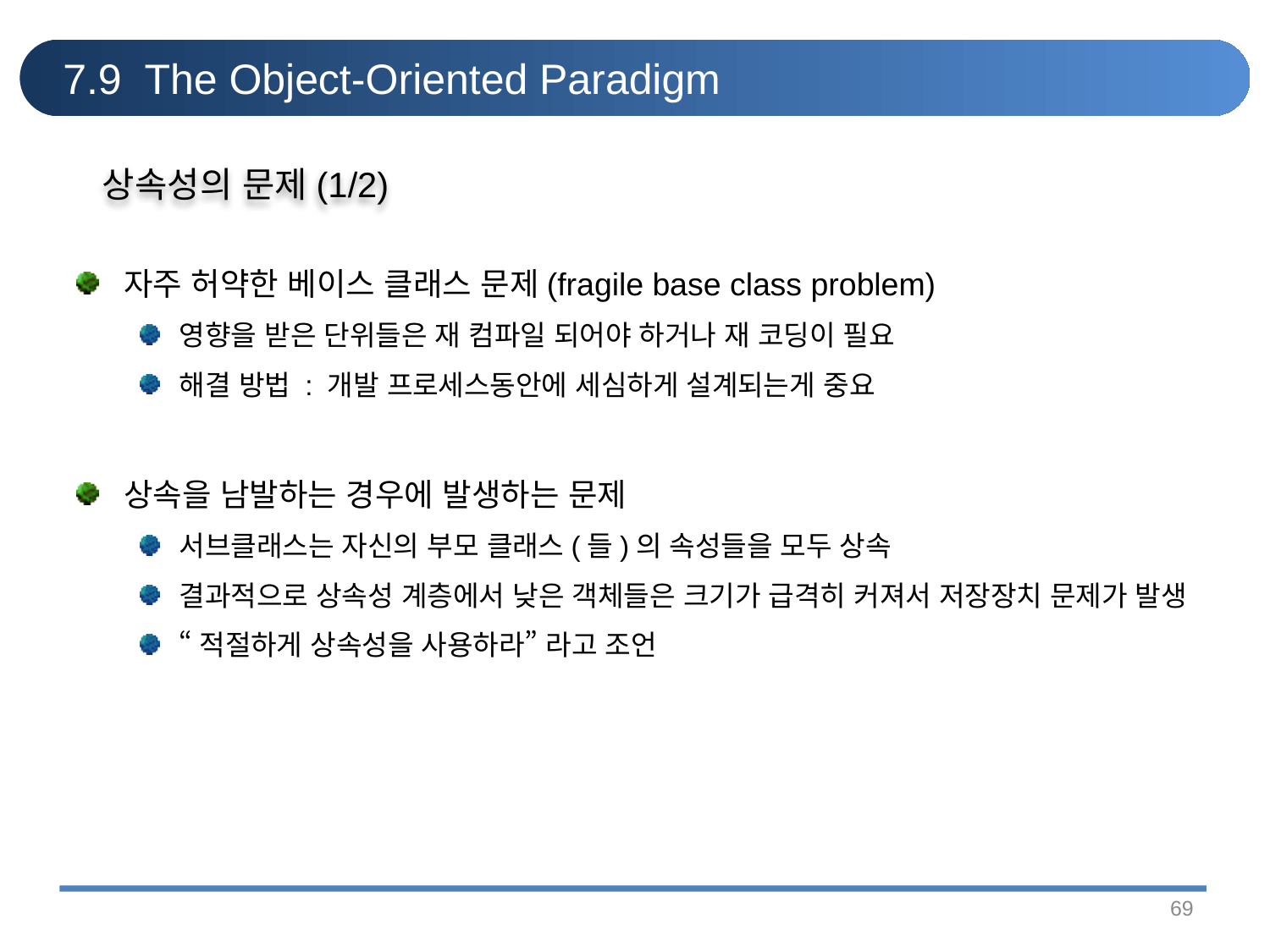

# 7.9  The Object-Oriented Paradigm
상속성의 문제(1/2)
자주 허약한 베이스 클래스 문제(fragile base class problem)
영향을 받은 단위들은 재 컴파일 되어야 하거나 재 코딩이 필요
해결 방법 : 개발 프로세스동안에 세심하게 설계되는게 중요

상속을 남발하는 경우에 발생하는 문제
서브클래스는 자신의 부모 클래스(들)의 속성들을 모두 상속
결과적으로 상속성 계층에서 낮은 객체들은 크기가 급격히 커져서 저장장치 문제가 발생
“적절하게 상속성을 사용하라” 라고 조언
69